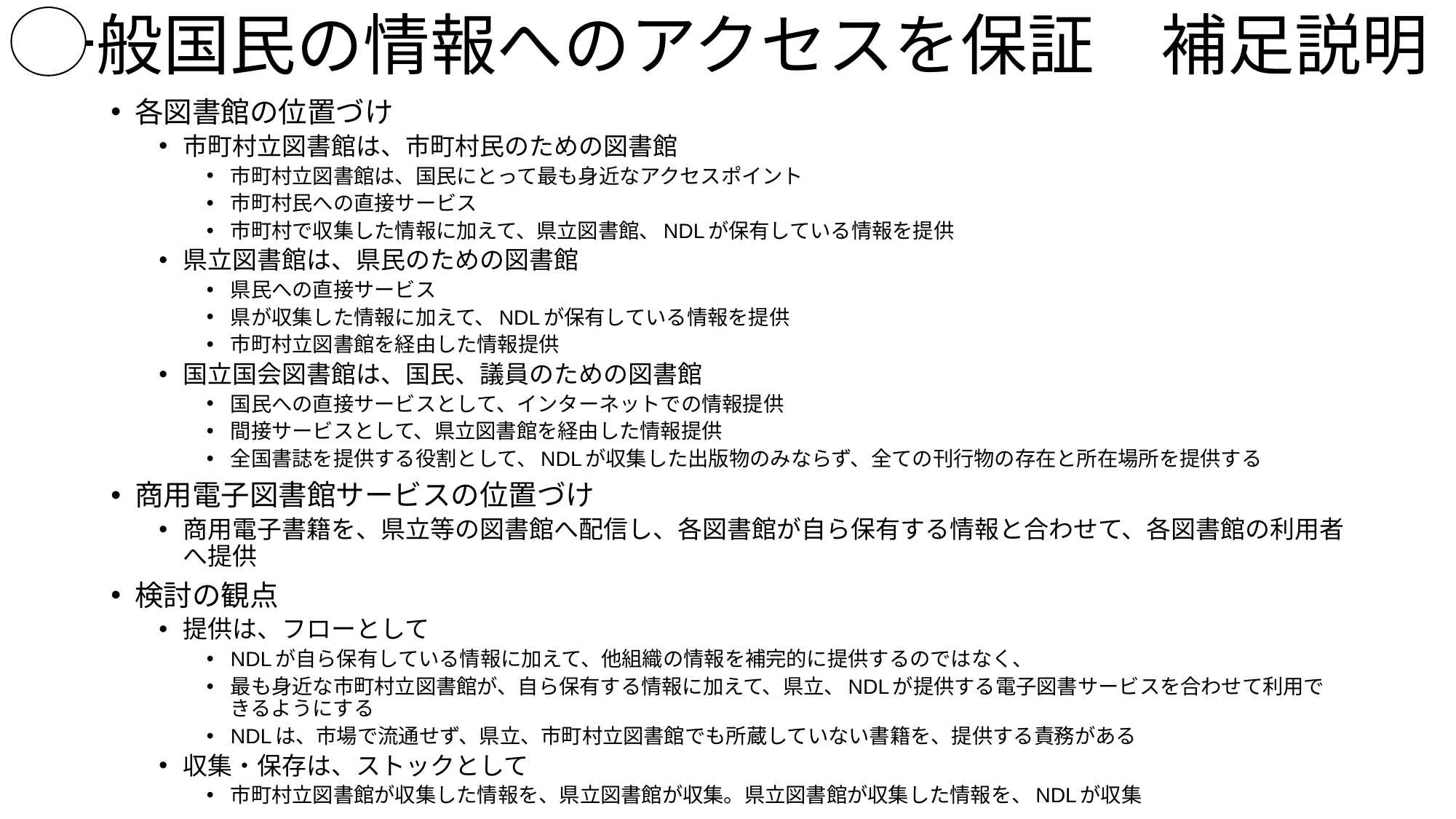

# 一般国民の情報へのアクセスを保証　補足説明

各図書館の位置づけ
市町村立図書館は、市町村民のための図書館
市町村立図書館は、国民にとって最も身近なアクセスポイント
市町村民への直接サービス
市町村で収集した情報に加えて、県立図書館、NDLが保有している情報を提供
県立図書館は、県民のための図書館
県民への直接サービス
県が収集した情報に加えて、NDLが保有している情報を提供
市町村立図書館を経由した情報提供
国立国会図書館は、国民、議員のための図書館
国民への直接サービスとして、インターネットでの情報提供
間接サービスとして、県立図書館を経由した情報提供
全国書誌を提供する役割として、NDLが収集した出版物のみならず、全ての刊行物の存在と所在場所を提供する
商用電子図書館サービスの位置づけ
商用電子書籍を、県立等の図書館へ配信し、各図書館が自ら保有する情報と合わせて、各図書館の利用者へ提供
検討の観点
提供は、フローとして
NDLが自ら保有している情報に加えて、他組織の情報を補完的に提供するのではなく、
最も身近な市町村立図書館が、自ら保有する情報に加えて、県立、NDLが提供する電子図書サービスを合わせて利用できるようにする
NDLは、市場で流通せず、県立、市町村立図書館でも所蔵していない書籍を、提供する責務がある
収集・保存は、ストックとして
市町村立図書館が収集した情報を、県立図書館が収集。県立図書館が収集した情報を、NDLが収集